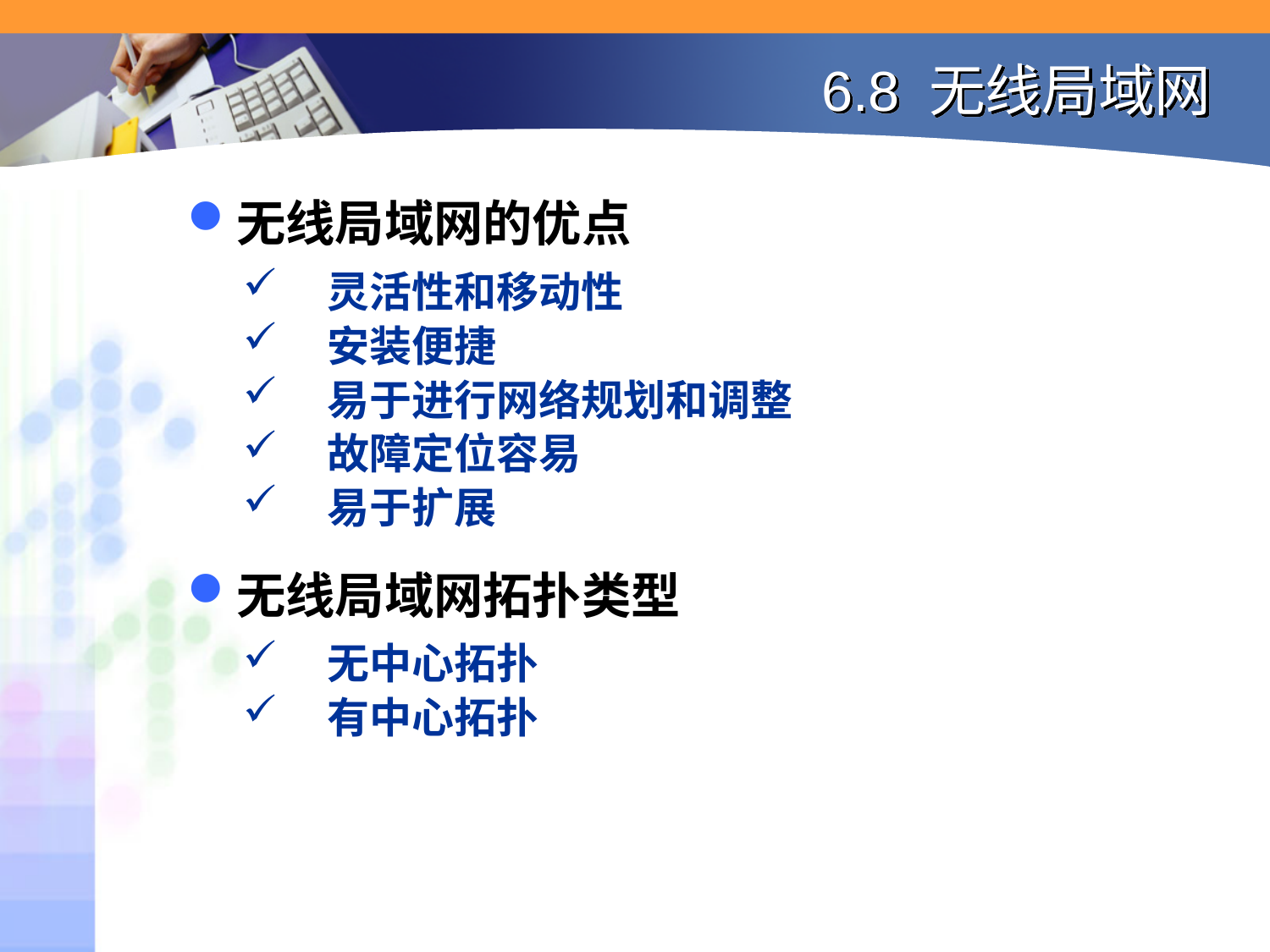

# 6.8 无线局域网
无线局域网的优点
灵活性和移动性
安装便捷
易于进行网络规划和调整
故障定位容易
易于扩展
无线局域网拓扑类型
无中心拓扑
有中心拓扑